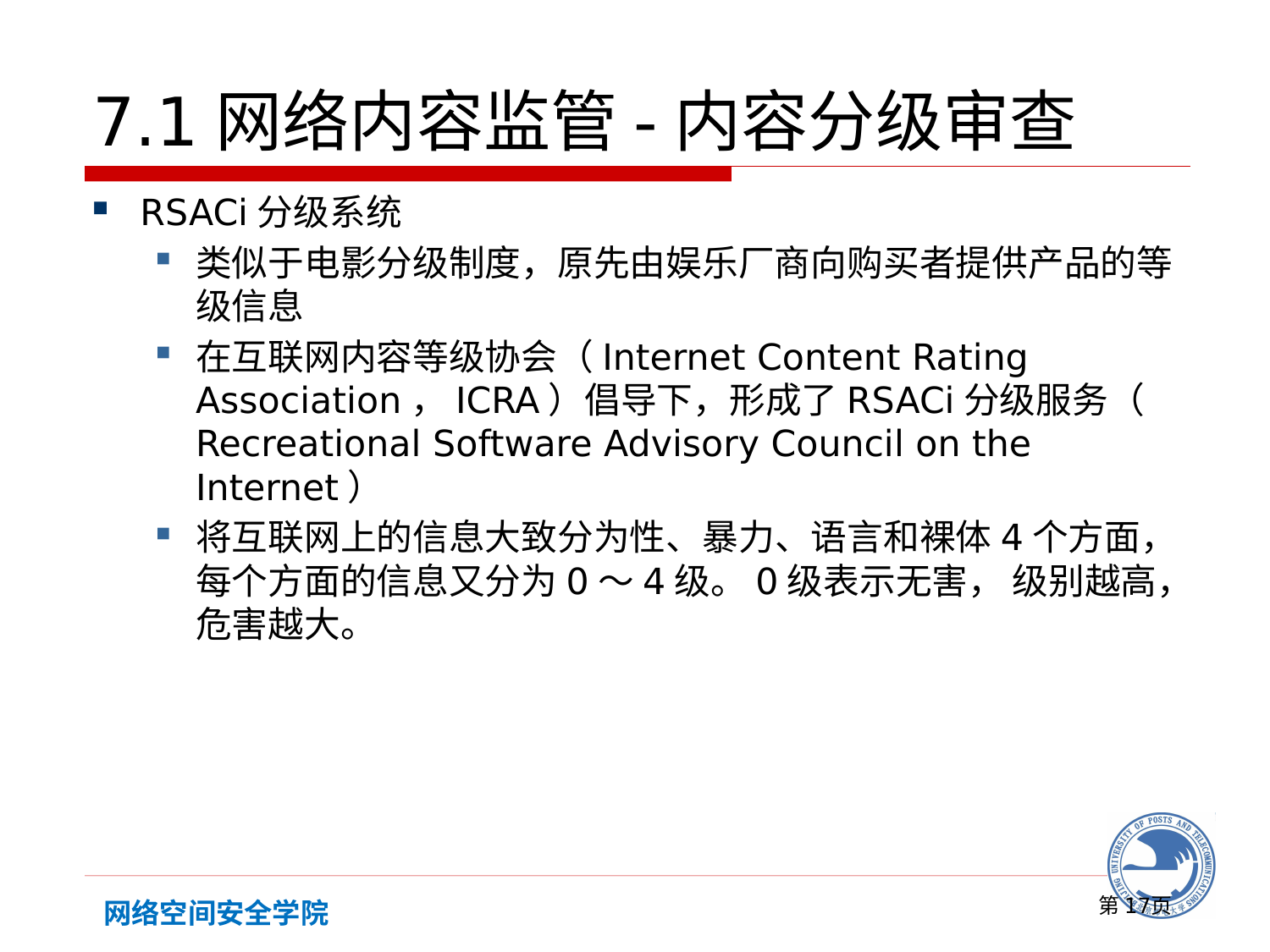

# 7.1网络内容监管-内容分级审查
RSACi分级系统
类似于电影分级制度，原先由娱乐厂商向购买者提供产品的等级信息
在互联网内容等级协会（Internet Content Rating Association，ICRA）倡导下，形成了RSACi分级服务（ Recreational Software Advisory Council on the Internet）
将互联网上的信息大致分为性、暴力、语言和裸体4个方面，每个方面的信息又分为0～4级。0级表示无害， 级别越高，危害越大。
第17页